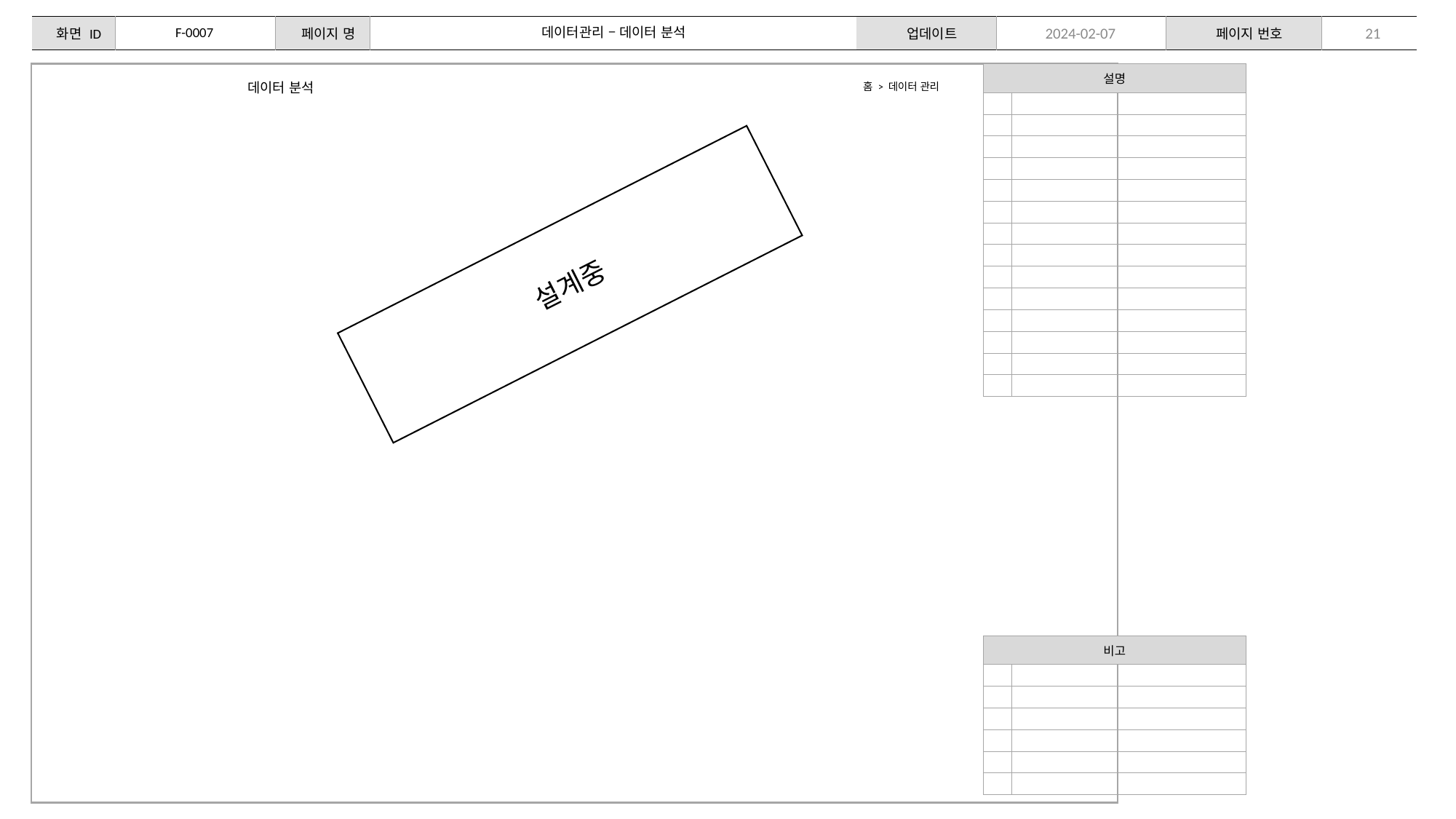

F-0007
데이터관리 – 데이터 분석
21
2024-02-07
| 설명 |  |
| --- | --- |
|  |  |
|  |  |
|  |  |
|  |  |
|  |  |
|  |  |
|  |  |
|  |  |
|  |  |
|  |  |
|  |  |
|  |  |
|  |  |
|  |  |
데이터 분석
홈 > 데이터 관리
설계중
| 비고 |  |
| --- | --- |
|  |  |
|  |  |
|  |  |
|  |  |
|  |  |
|  |  |